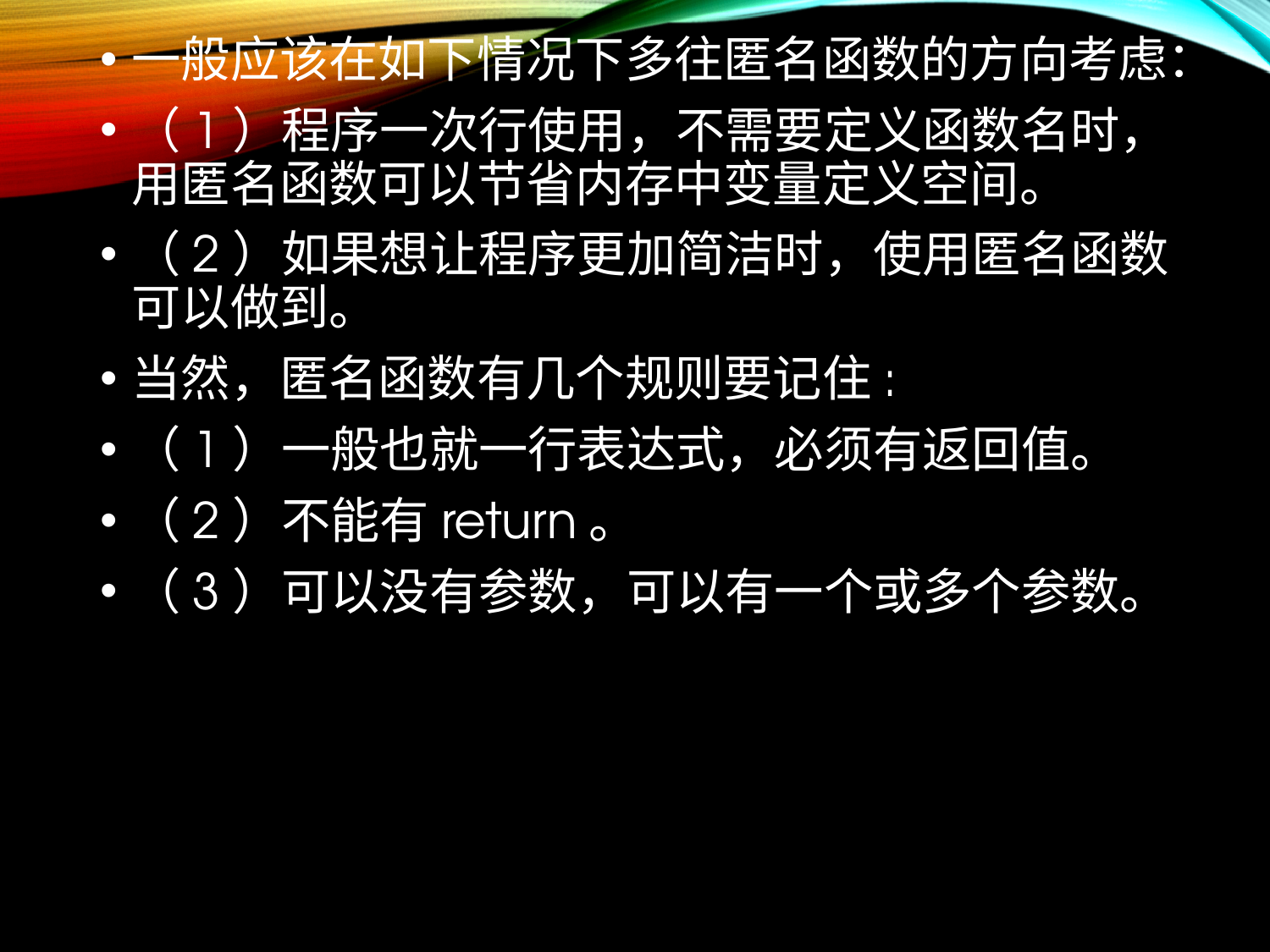

一般应该在如下情况下多往匿名函数的方向考虑：
（1）程序一次行使用，不需要定义函数名时，用匿名函数可以节省内存中变量定义空间。
（2）如果想让程序更加简洁时，使用匿名函数可以做到。
当然，匿名函数有几个规则要记住:
（1）一般也就一行表达式，必须有返回值。
（2）不能有return。
（3）可以没有参数，可以有一个或多个参数。